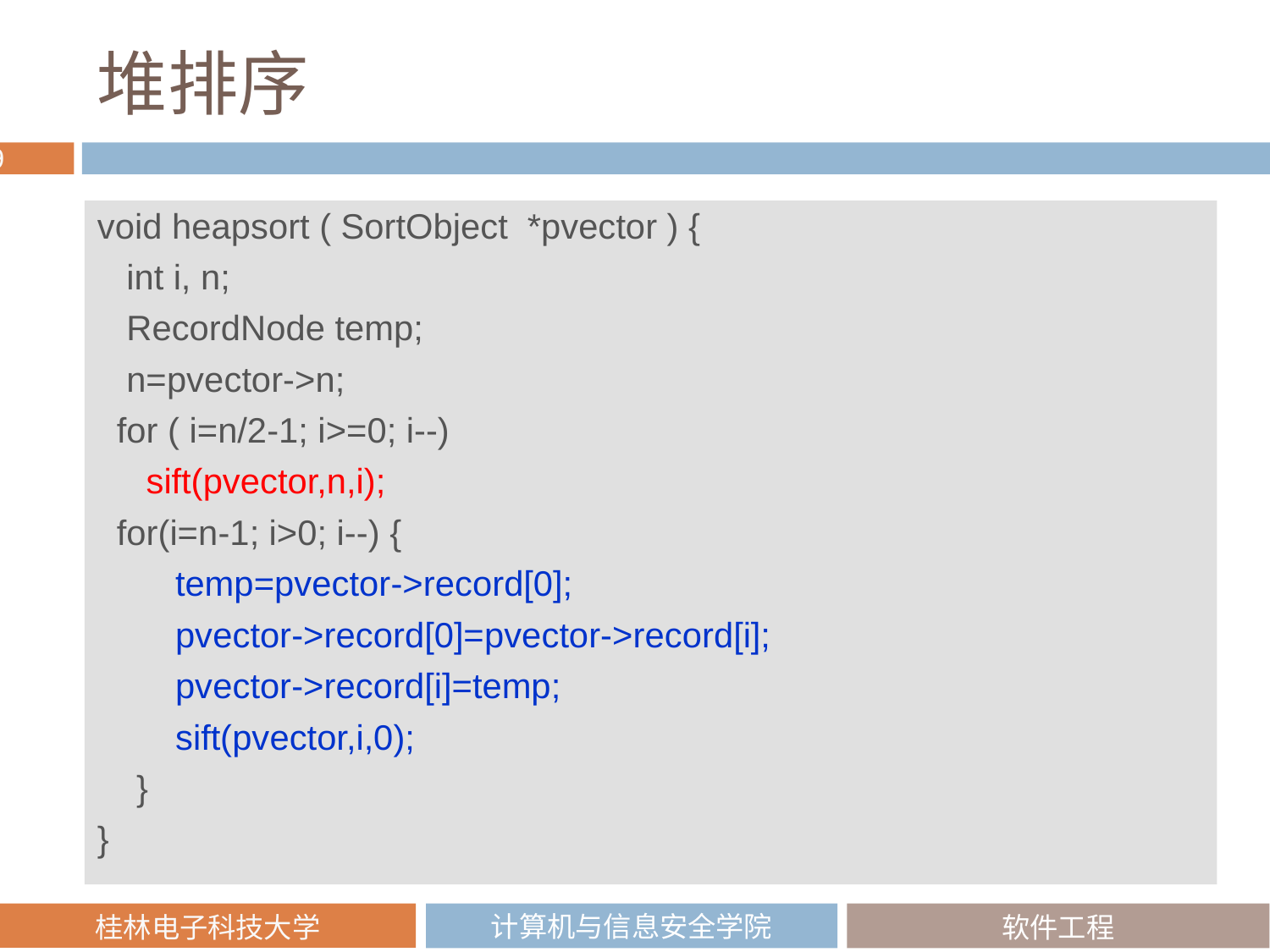

# 堆排序
void heapsort ( SortObject  *pvector ) {
   int i, n;
   RecordNode temp;
   n=pvector->n;
  for ( i=n/2-1; i>=0; i--)
     sift(pvector,n,i);
  for(i=n-1; i>0; i--) {
        temp=pvector->record[0];
        pvector->record[0]=pvector->record[i];
        pvector->record[i]=temp;
        sift(pvector,i,0);
    }
}